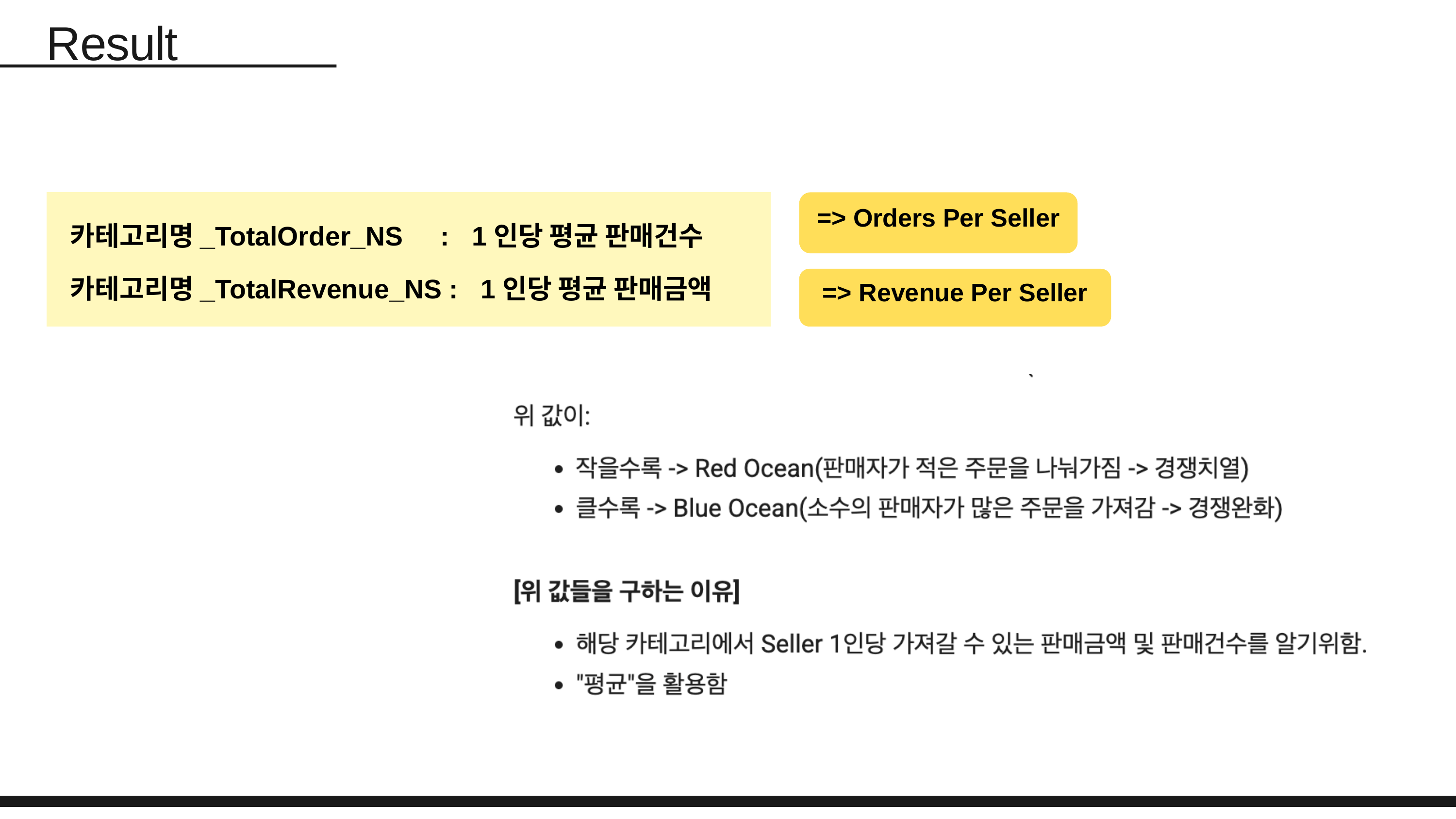

Result

=> Orders Per Seller
카테고리명_TotalOrder_NS     :   1인당 평균 판매건수
카테고리명_TotalRevenue_NS :   1인당 평균 판매금액

=> Revenue Per Seller